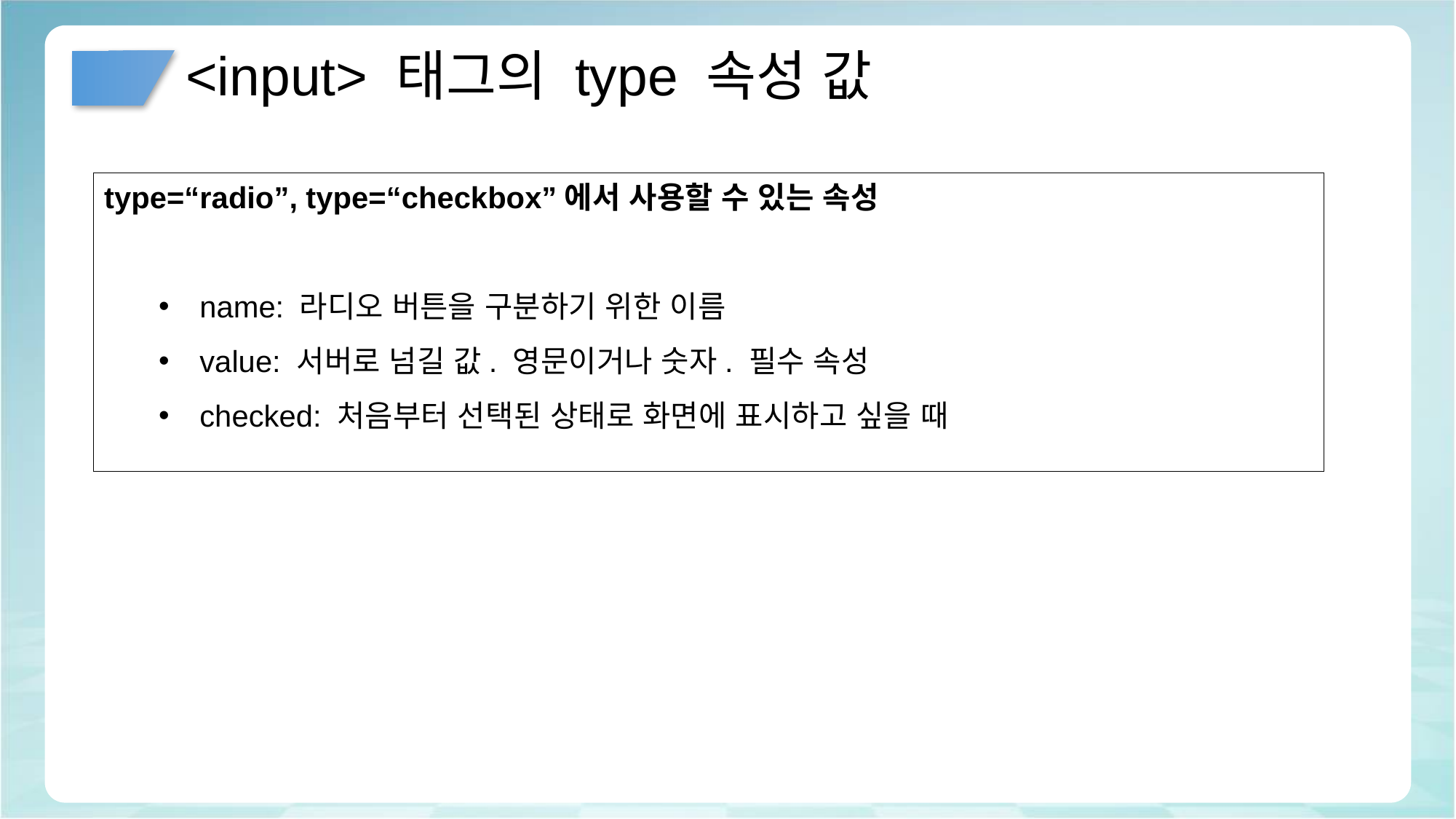

# <input> 태그의 type 속성 값
type=“radio”, type=“checkbox”에서 사용할 수 있는 속성

name: 라디오 버튼을 구분하기 위한 이름
value: 서버로 넘길 값. 영문이거나 숫자. 필수 속성
checked: 처음부터 선택된 상태로 화면에 표시하고 싶을 때